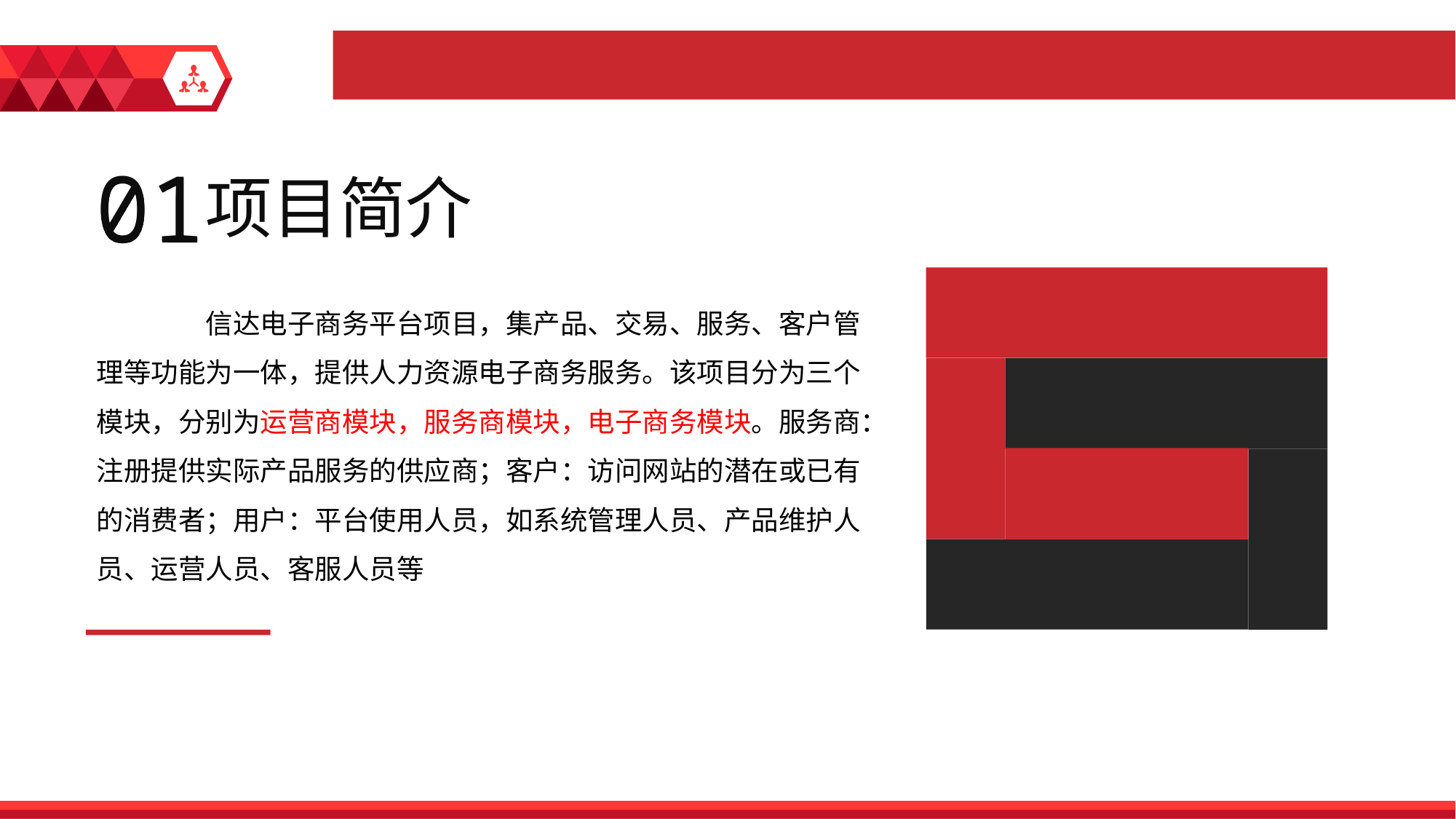

01
项目简介

	信达电子商务平台项目，集产品、交易、服务、客户管理等功能为一体，提供人力资源电子商务服务。该项目分为三个模块，分别为运营商模块，服务商模块，电子商务模块。服务商：注册提供实际产品服务的供应商；客户：访问网站的潜在或已有的消费者；用户：平台使用人员，如系统管理人员、产品维护人员、运营人员、客服人员等